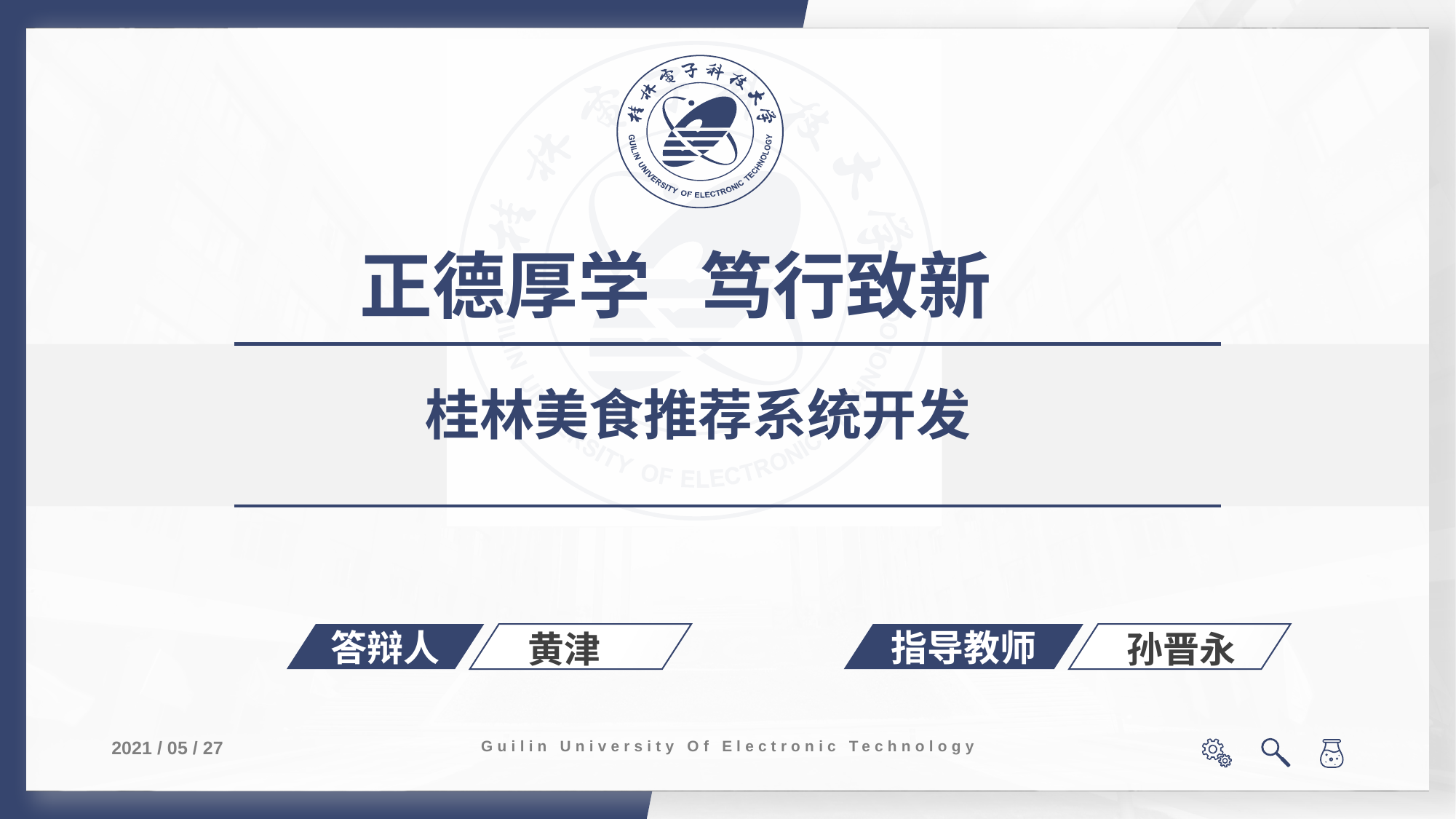

正德厚学   笃行致新
桂林美食推荐系统开发

黄津
孙晋永
答辩人

指导教师
2021 / 05 / 27
Guilin University Of Electronic Technology